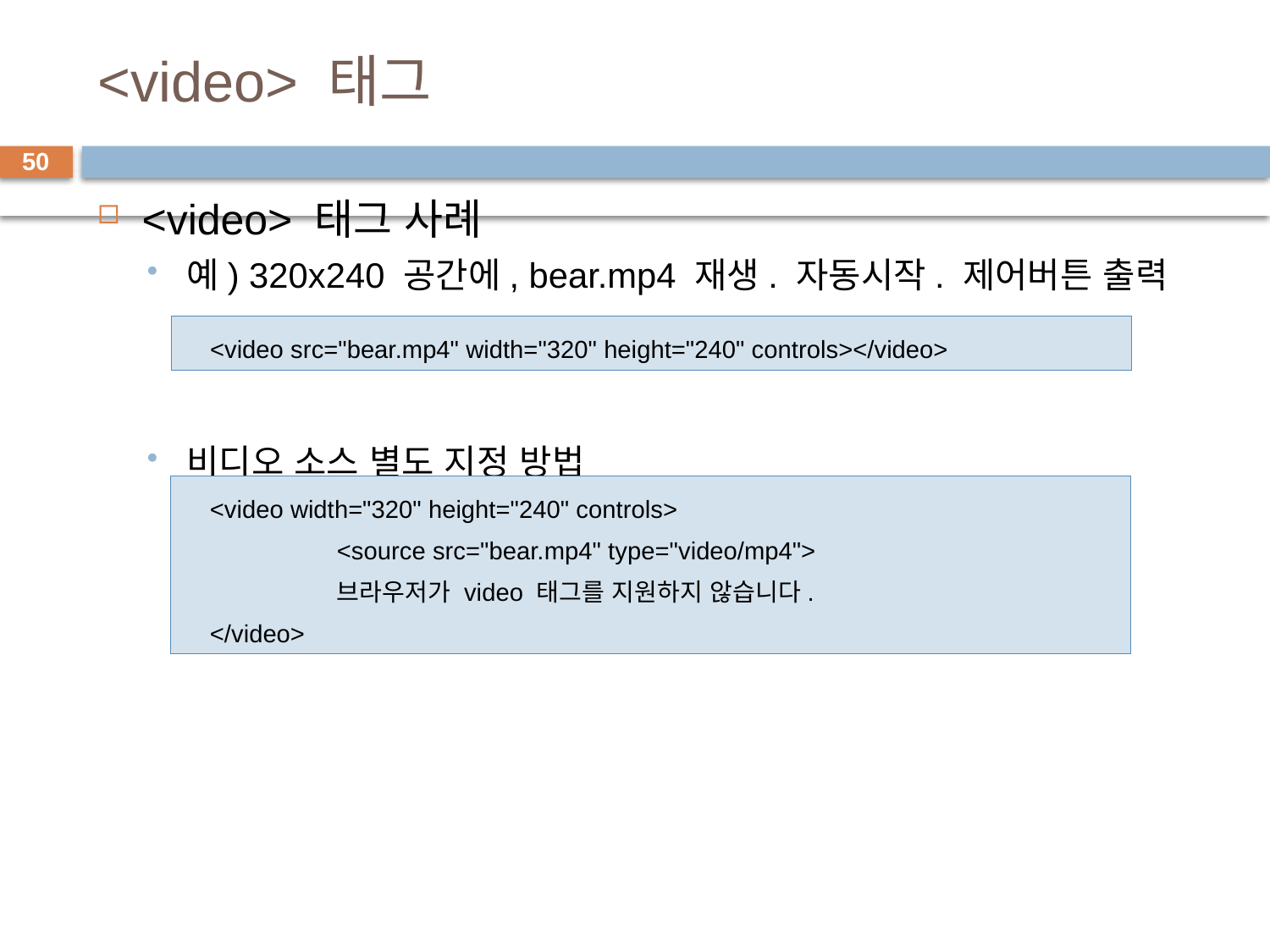

# <video> 태그
50
<video> 태그 사례
예) 320x240 공간에, bear.mp4 재생. 자동시작. 제어버튼 출력

비디오 소스 별도 지정 방법
<video src="bear.mp4" width="320" height="240" controls></video>
<video width="320" height="240" controls>
	<source src="bear.mp4" type="video/mp4">
	브라우저가 video 태그를 지원하지 않습니다.
</video>